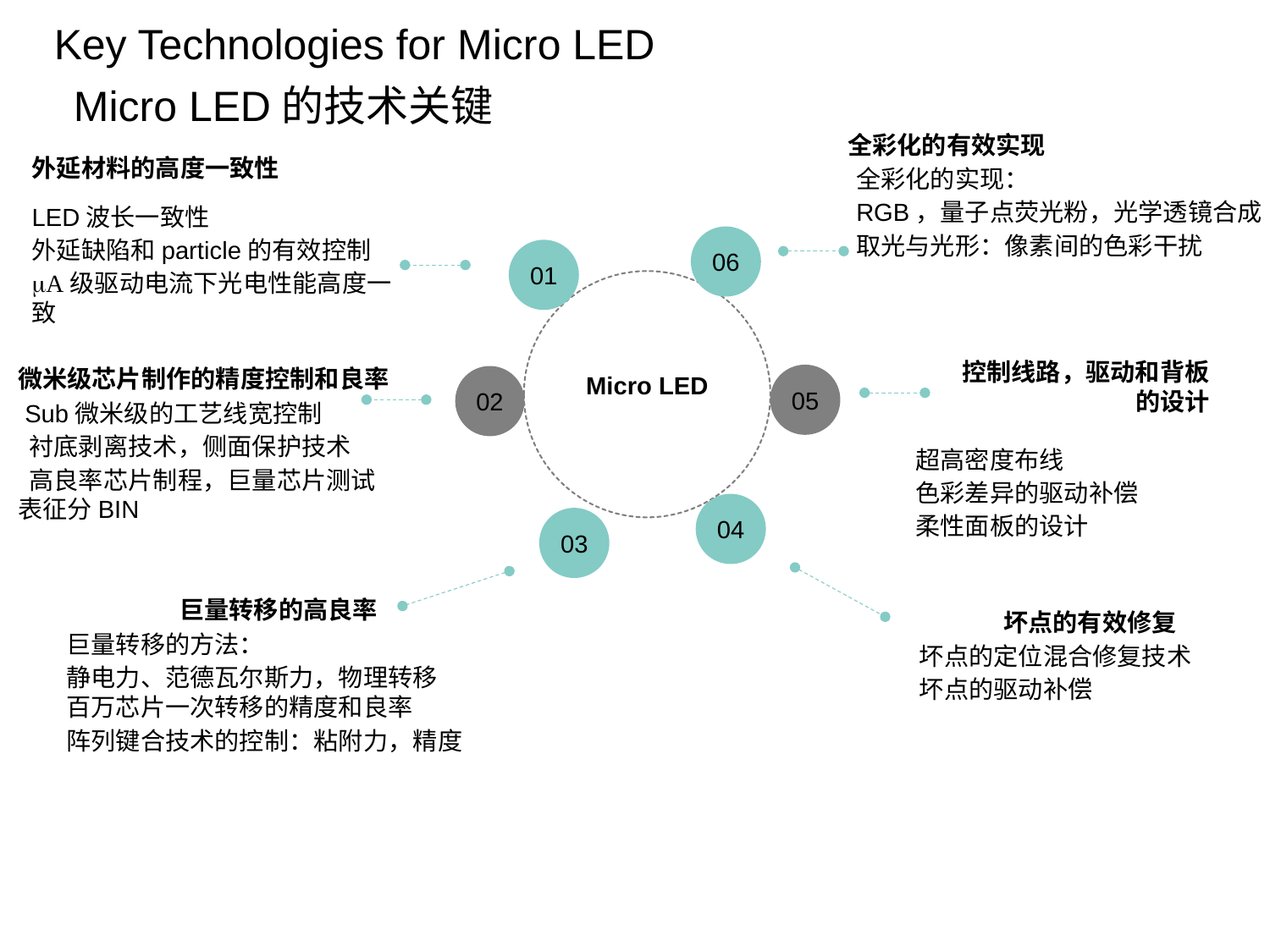

Key Technologies for Micro LED
Micro LED的技术关键
全彩化的有效实现
全彩化的实现：
RGB，量子点荧光粉，光学透镜合成
取光与光形：像素间的色彩干扰
06
外延材料的高度一致性
LED波长一致性
外延缺陷和particle的有效控制
μA级驱动电流下光电性能高度一致
01

Micro LED
控制线路，驱动和背板的设计
超高密度布线
色彩差异的驱动补偿
柔性面板的设计
05
微米级芯片制作的精度控制和良率
 Sub微米级的工艺线宽控制
 衬底剥离技术，侧面保护技术
 高良率芯片制程，巨量芯片测试表征分BIN
02
04
坏点的有效修复
坏点的定位混合修复技术
坏点的驱动补偿
03
巨量转移的高良率
巨量转移的方法：
静电力、范德瓦尔斯力，物理转移     百万芯片一次转移的精度和良率
阵列键合技术的控制：粘附力，精度
43